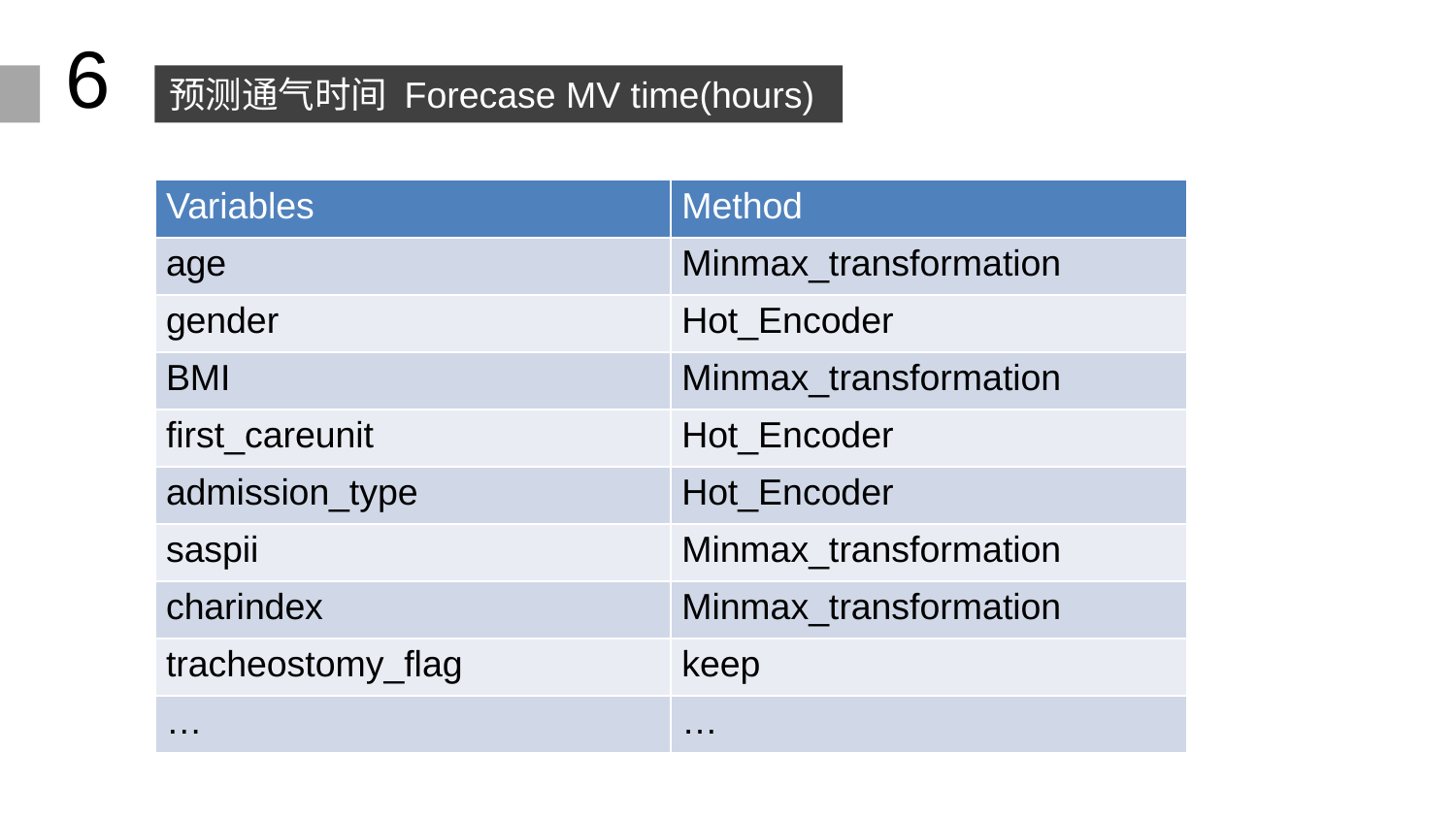

6

预测通气时间 Forecase MV time(hours)
| Variables | Method |
| --- | --- |
| age | Minmax\_transformation |
| gender | Hot\_Encoder |
| BMI | Minmax\_transformation |
| first\_careunit | Hot\_Encoder |
| admission\_type | Hot\_Encoder |
| saspii | Minmax\_transformation |
| charindex | Minmax\_transformation |
| tracheostomy\_flag | keep |
| … | … |